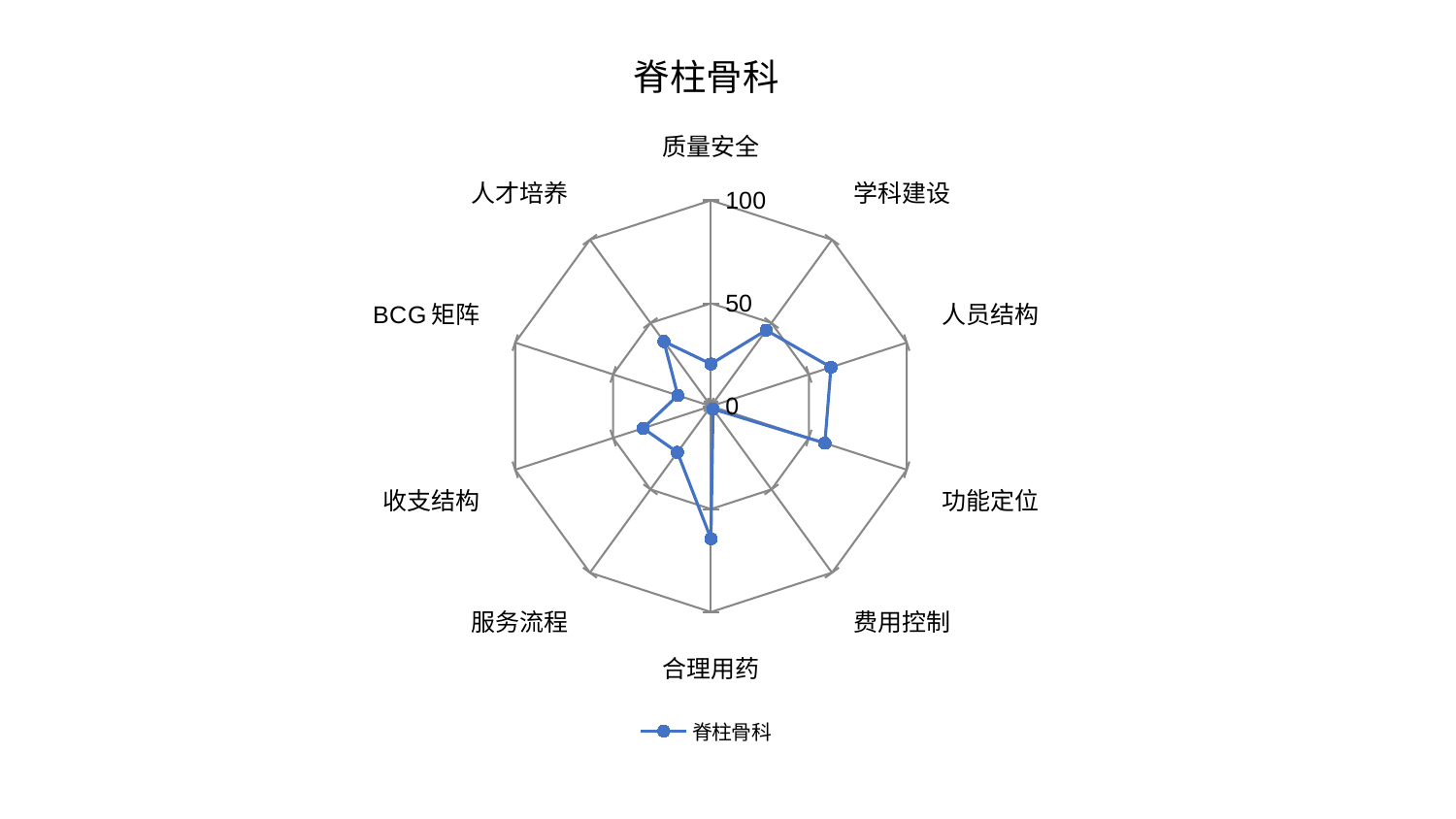

### Chart: 脊柱骨科

| Category | 脊柱骨科 |
|---|---|
| 质量安全 | 20.521394241864787 |
| 学科建设 | 45.6512890874216 |
| 人员结构 | 61.279858845294505 |
| 功能定位 | 58.16865669310423 |
| 费用控制 | 1.7335766380964617 |
| 合理用药 | 64.40121555437322 |
| 服务流程 | 27.727760953336237 |
| 收支结构 | 34.6855323168788 |
| BCG矩阵 | 16.930135975062576 |
| 人才培养 | 38.918369830253646 |
155